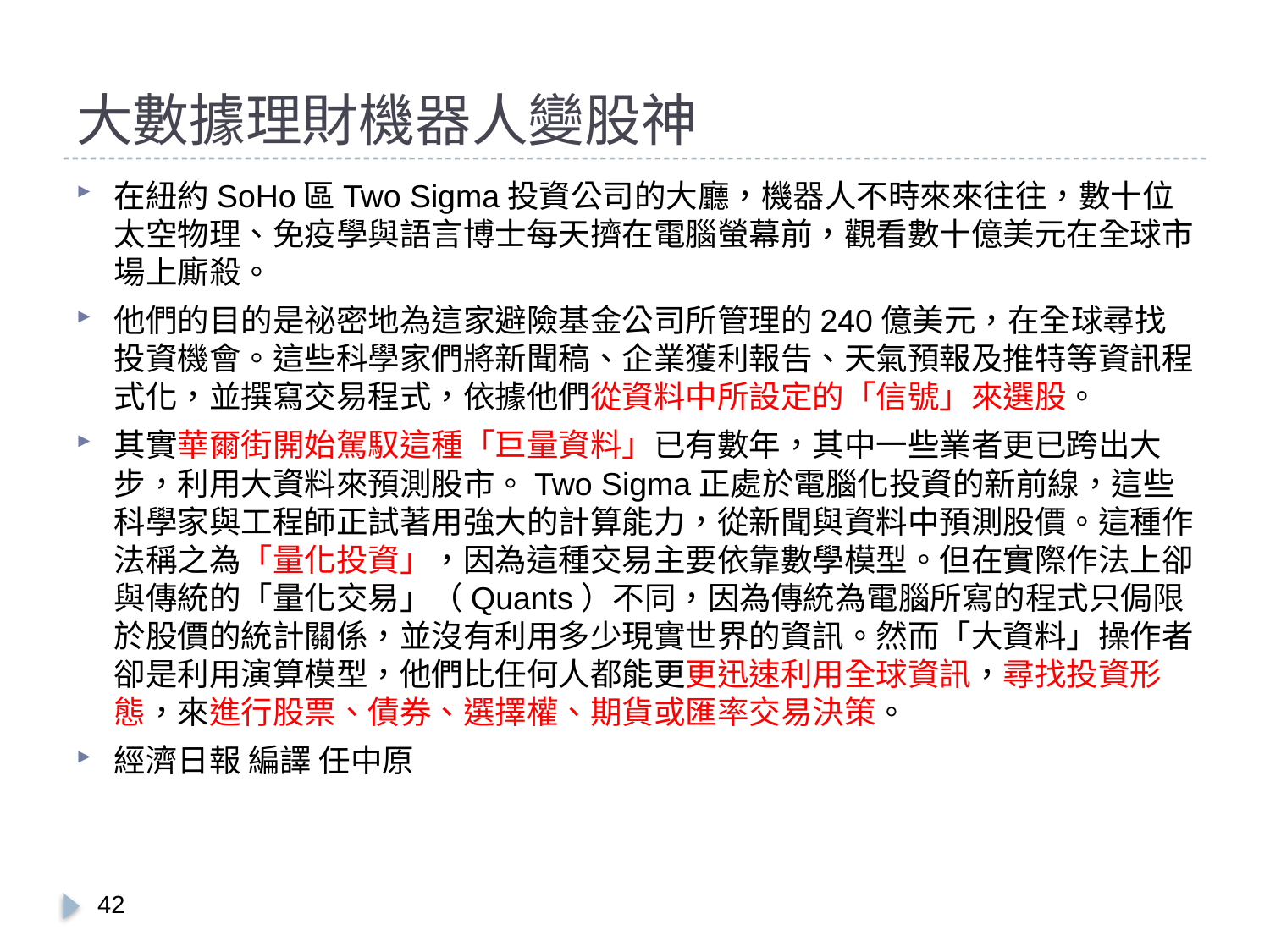

# 大數據理財機器人變股神
在紐約SoHo區Two Sigma投資公司的大廳，機器人不時來來往往，數十位太空物理、免疫學與語言博士每天擠在電腦螢幕前，觀看數十億美元在全球市場上廝殺。
他們的目的是祕密地為這家避險基金公司所管理的240億美元，在全球尋找投資機會。這些科學家們將新聞稿、企業獲利報告、天氣預報及推特等資訊程式化，並撰寫交易程式，依據他們從資料中所設定的「信號」來選股。
其實華爾街開始駕馭這種「巨量資料」已有數年，其中一些業者更已跨出大步，利用大資料來預測股市。Two Sigma正處於電腦化投資的新前線，這些科學家與工程師正試著用強大的計算能力，從新聞與資料中預測股價。這種作法稱之為「量化投資」，因為這種交易主要依靠數學模型。但在實際作法上卻與傳統的「量化交易」（Quants）不同，因為傳統為電腦所寫的程式只侷限於股價的統計關係，並沒有利用多少現實世界的資訊。然而「大資料」操作者卻是利用演算模型，他們比任何人都能更更迅速利用全球資訊，尋找投資形態，來進行股票、債券、選擇權、期貨或匯率交易決策。
經濟日報 編譯 任中原
42